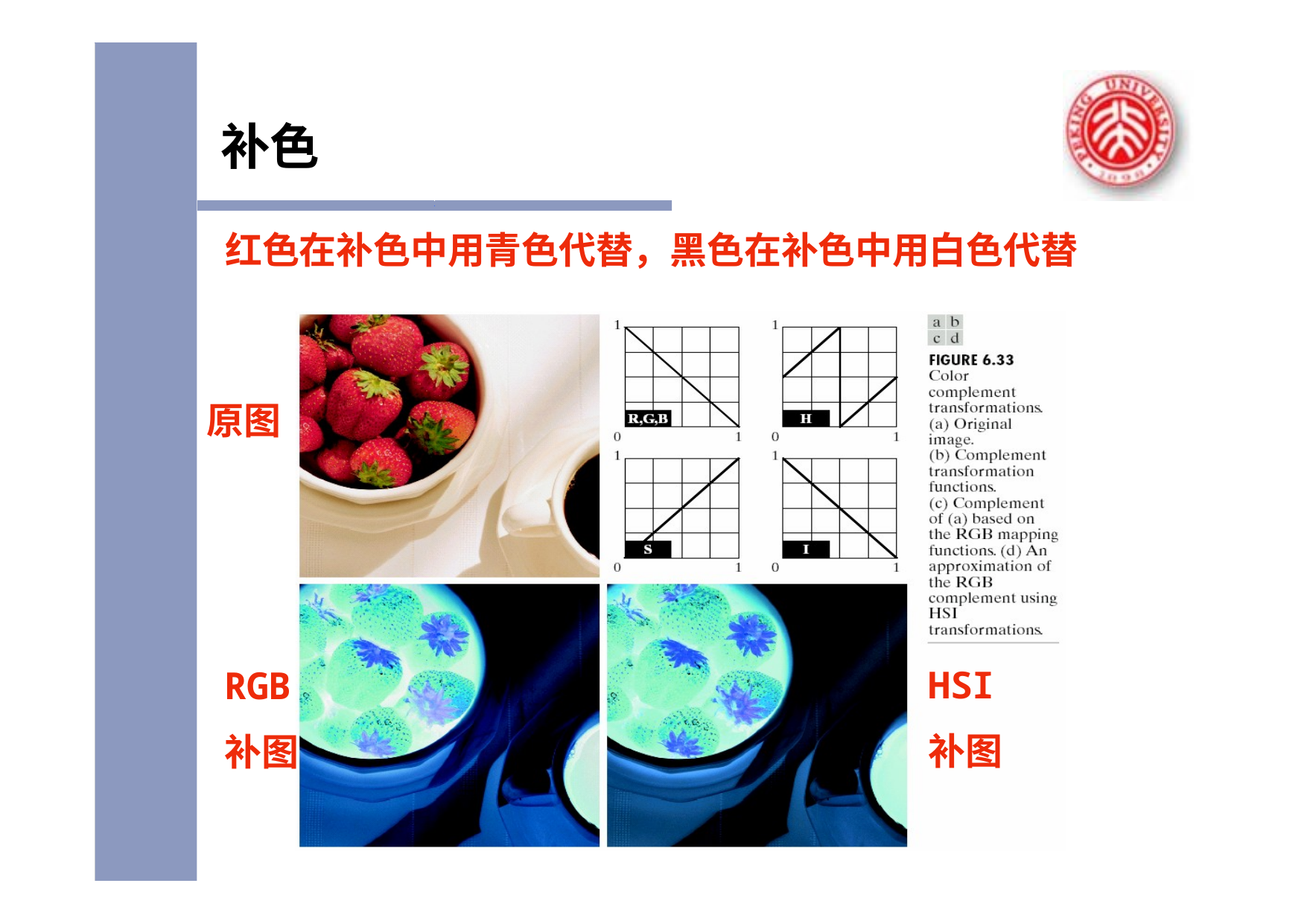

# 红色在补色中用青色代替，黑色在补色中用白色代替
补色

原图
HSI
补图
RGB
补图